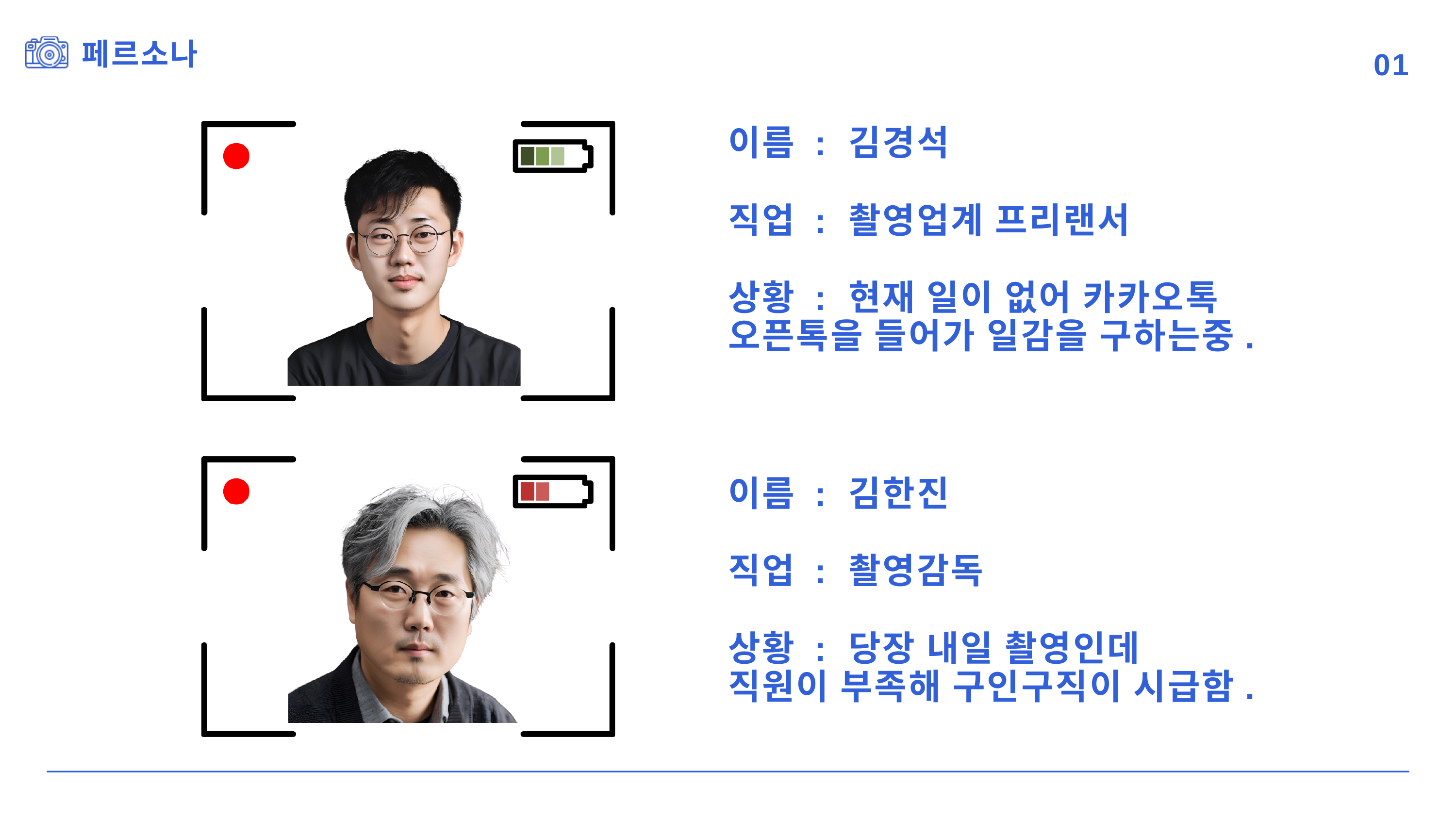

페르소나
01

이름 : 김경석

직업 : 촬영업계 프리랜서

상황 : 현재 일이 없어 카카오톡 오픈톡을 들어가 일감을 구하는중.

이름 : 김한진

직업 : 촬영감독

상황 : 당장 내일 촬영인데 직원이 부족해 구인구직이 시급함.